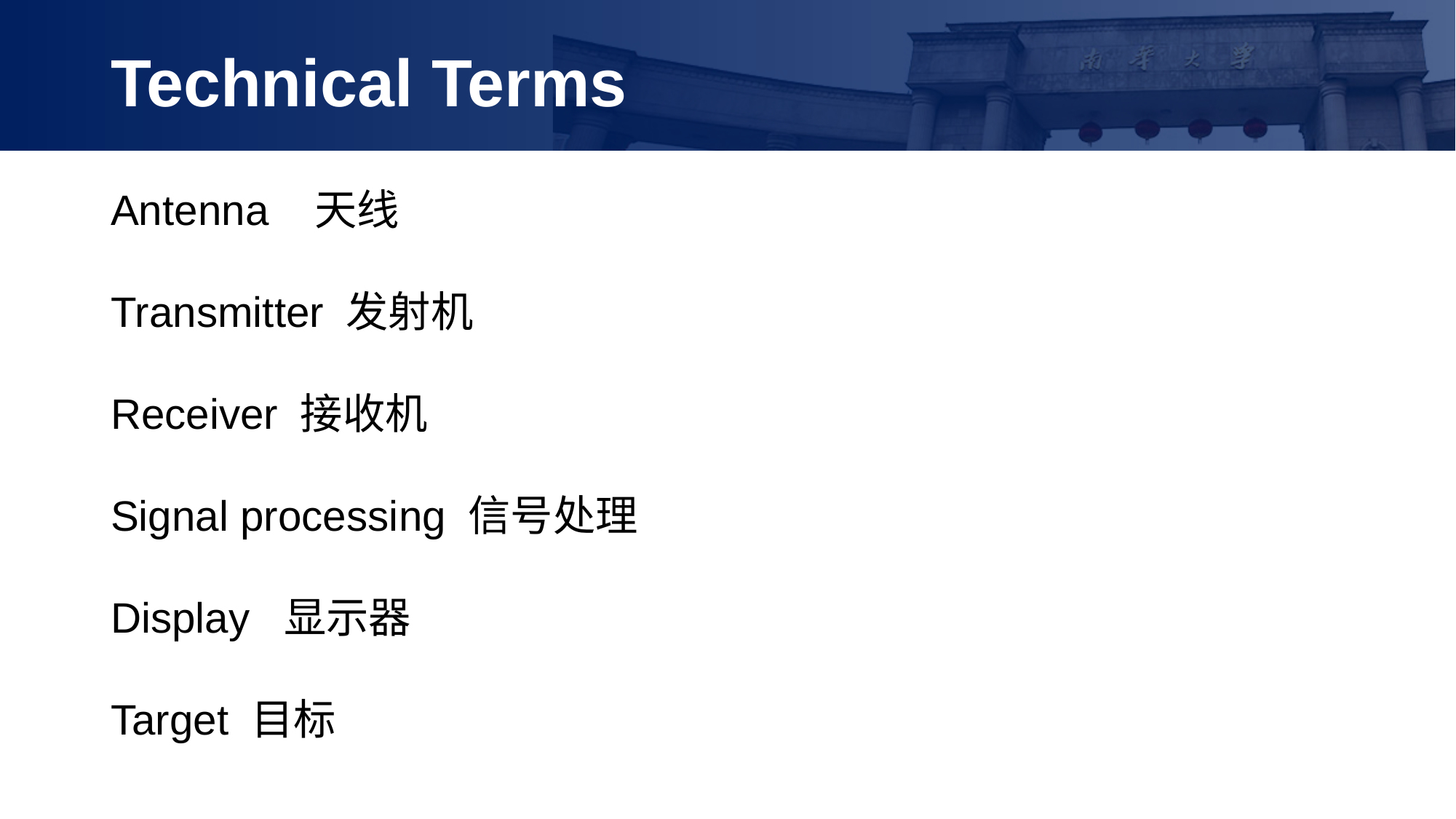

Technical Terms
Antenna   天线

Transmitter 发射机

Receiver 接收机

Signal processing 信号处理

Display  显示器

Target 目标